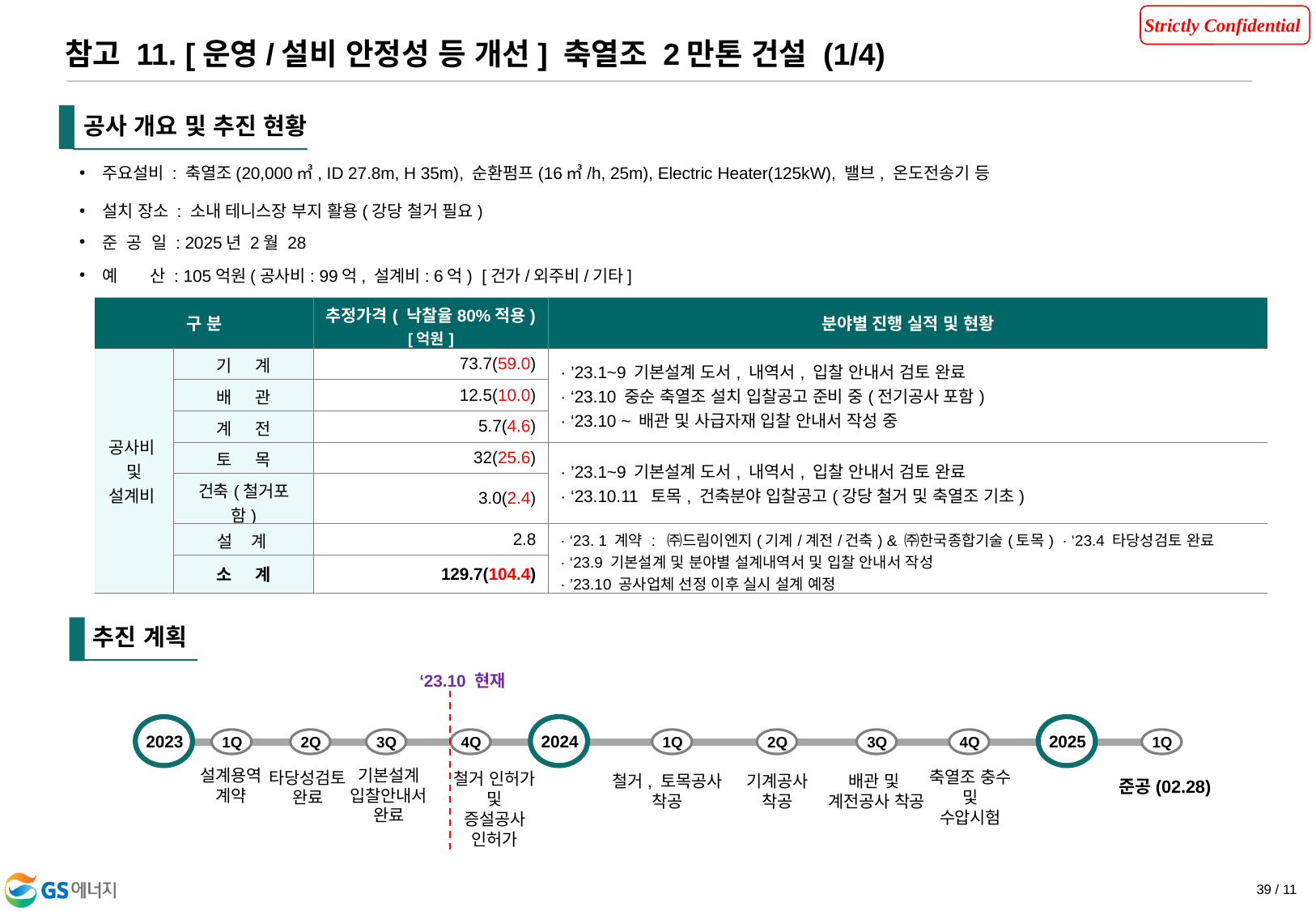

참고 11. [운영/설비 안정성 등 개선] 축열조 2만톤 건설 (1/4)

공사 개요 및 추진 현황
주요설비 : 축열조(20,000㎥, ID 27.8m, H 35m), 순환펌프(16㎥/h, 25m), Electric Heater(125kW), 밸브, 온도전송기 등
설치 장소 : 소내 테니스장 부지 활용(강당 철거 필요)
준  공  일 : 2025년 2월 28
예       산 : 105억원(공사비: 99억, 설계비: 6억)  [건가/외주비/기타]
| 구 분 |  | 추정가격( 낙찰율80%적용) [억원] | 분야별 진행 실적 및 현황 |
| --- | --- | --- | --- |
| 공사비  및 설계비 | 기     계 | 73.7(59.0) | · ’23.1~9 기본설계 도서, 내역서, 입찰 안내서 검토 완료 · ‘23.10 중순 축열조 설치 입찰공고 준비 중(전기공사 포함) · ‘23.10 ~ 배관 및 사급자재 입찰 안내서 작성 중 |
|  | 배     관 | 12.5(10.0) |  |
|  | 계     전 | 5.7(4.6) |  |
|  | 토     목 | 32(25.6) | · ’23.1~9 기본설계 도서, 내역서, 입찰 안내서 검토 완료 · ‘23.10.11 토목, 건축분야 입찰공고(강당 철거 및 축열조 기초) |
|  | 건축(철거포함) | 3.0(2.4) |  |
|  | 설    계 | 2.8 | · ‘23. 1 계약 : ㈜드림이엔지(기계/계전/건축) & ㈜한국종합기술(토목) · ‘23.4 타당성검토 완료 · ‘23.9 기본설계 및 분야별 설계내역서 및 입찰 안내서 작성 · ’23.10 공사업체 선정 이후 실시 설계 예정 |
|  | 소     계 | 129.7(104.4) |  |
추진 계획

‘23.10 현재

2023

2024

2025
1Q

2Q

3Q

4Q

1Q

2Q

3Q

4Q

1Q

설계용역
계약
준공(02.28)
타당성검토
완료
철거, 토목공사
착공
기계공사
착공
배관 및
계전공사 착공
기본설계
입찰안내서
완료
축열조 충수
및
수압시험
철거 인허가
및
증설공사
인허가